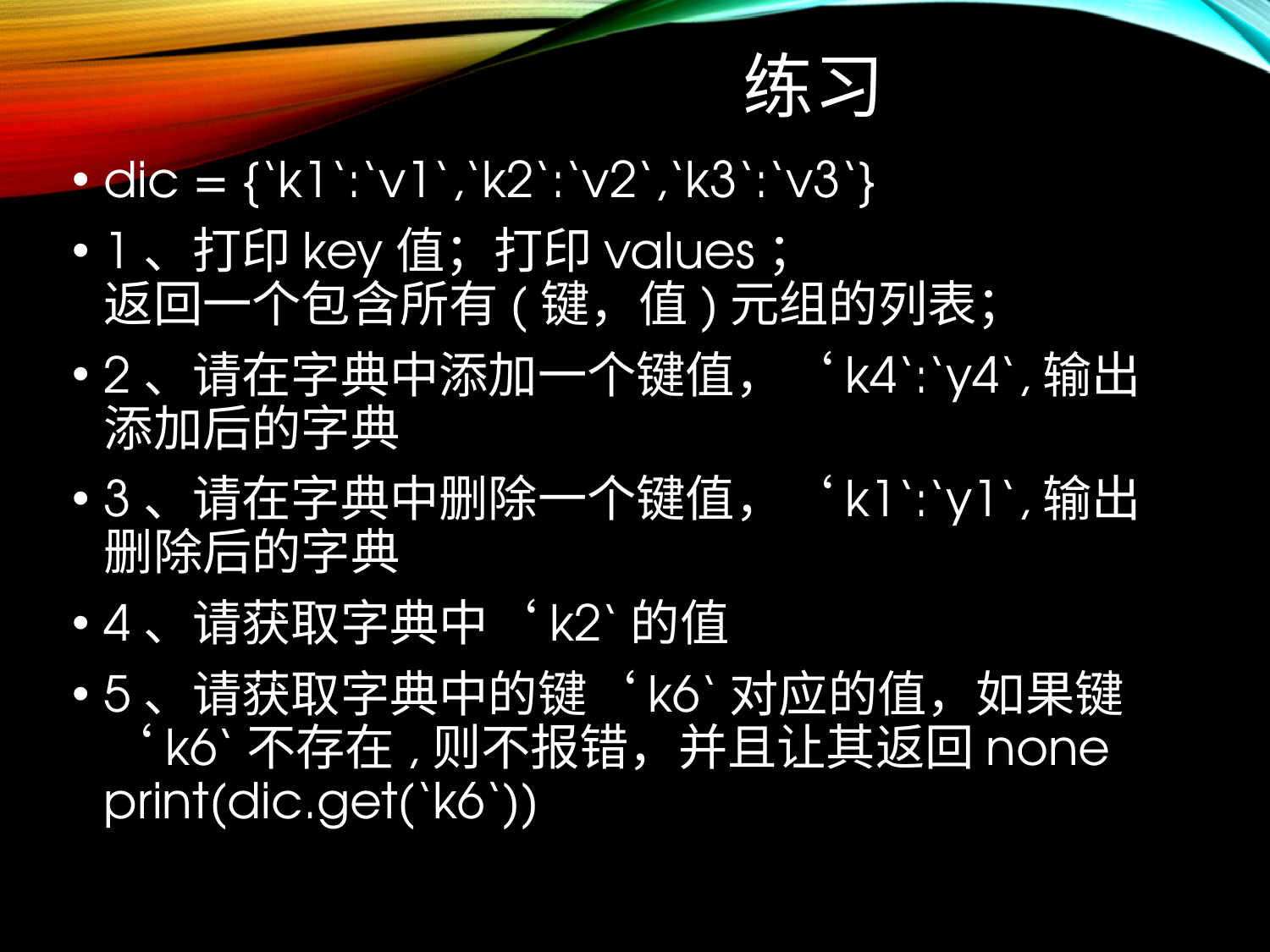

# 练习
dic = {‘k1‘:‘v1‘,‘k2‘:‘v2‘,‘k3‘:‘v3‘}
1、打印key值；打印values；
返回一个包含所有(键，值)元组的列表；
2、请在字典中添加一个键值，‘k4‘:‘y4‘,输出添加后的字典
3、请在字典中删除一个键值，‘k1‘:‘y1‘,输出删除后的字典
4、请获取字典中‘k2‘的值
5、请获取字典中的键‘k6‘对应的值，如果键‘k6‘不存在,则不报错，并且让其返回none
print(dic.get(‘k6‘))